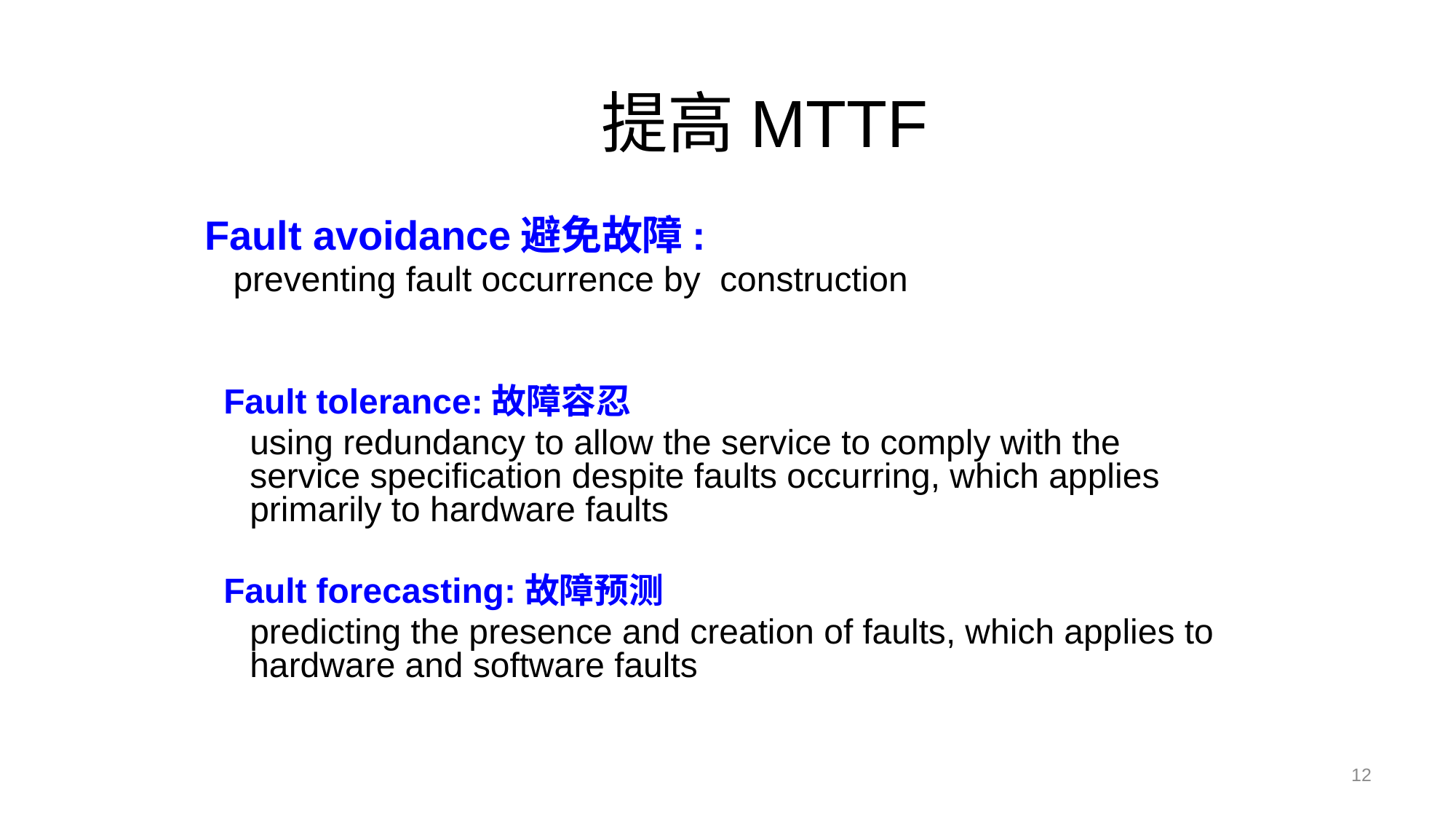

# 提高MTTF
   Fault avoidance避免故障:
 preventing fault occurrence by  construction

Fault tolerance:故障容忍
	using redundancy to allow the service to comply with the service specification despite faults occurring, which applies primarily to hardware faults

Fault forecasting:故障预测
	predicting the presence and creation of faults, which applies to hardware and software faults

12